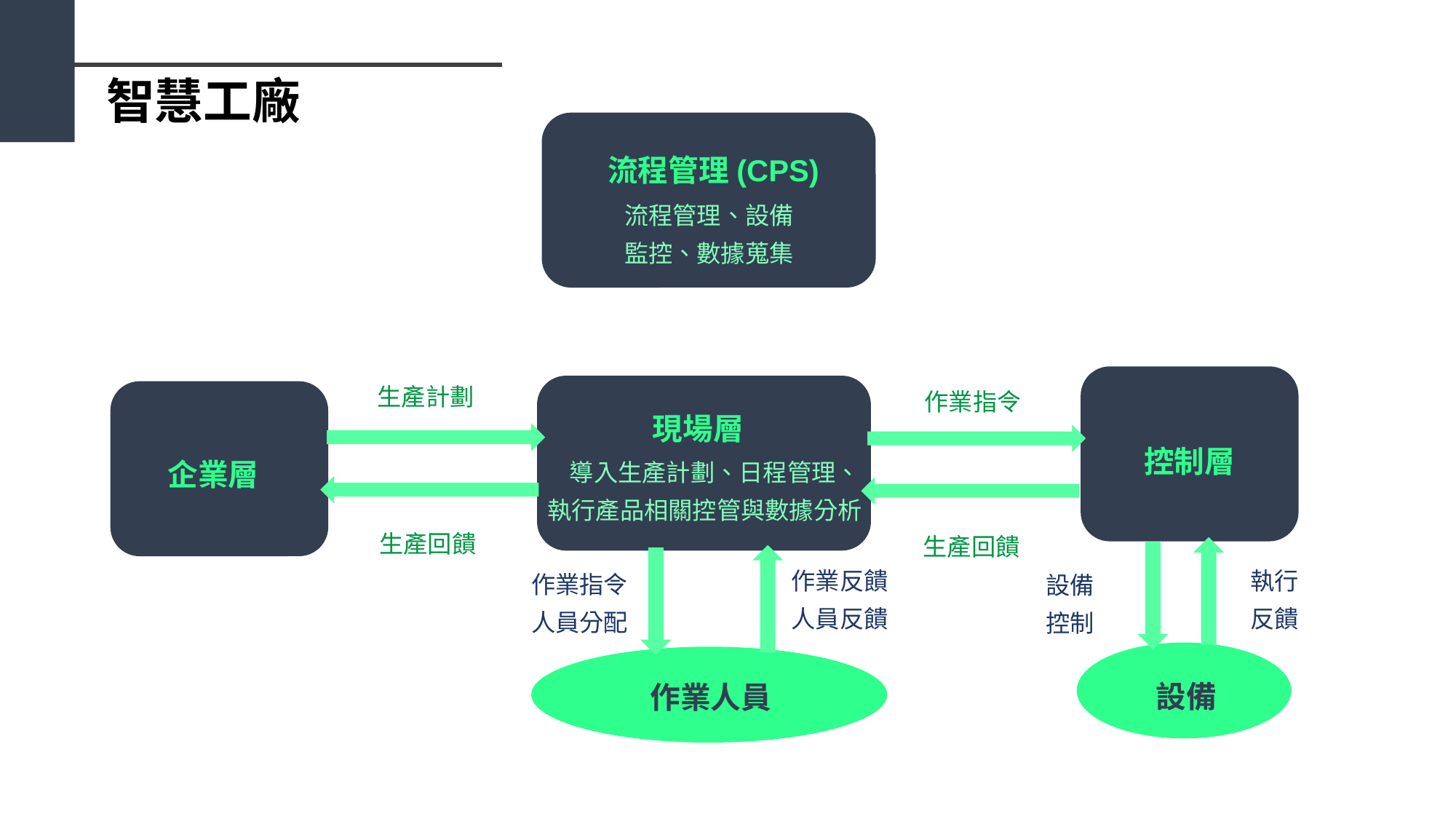

智慧工廠

流程管理(CPS)
流程管理、設備監控、數據蒐集

生產計劃
作業指令

現場層

控制層
企業層
   導入生產計劃、日程管理、
執行產品相關控管與數據分析

生產回饋
生產回饋
作業反饋人員反饋
執行反饋
作業指令人員分配
設備控制

設備
作業人員